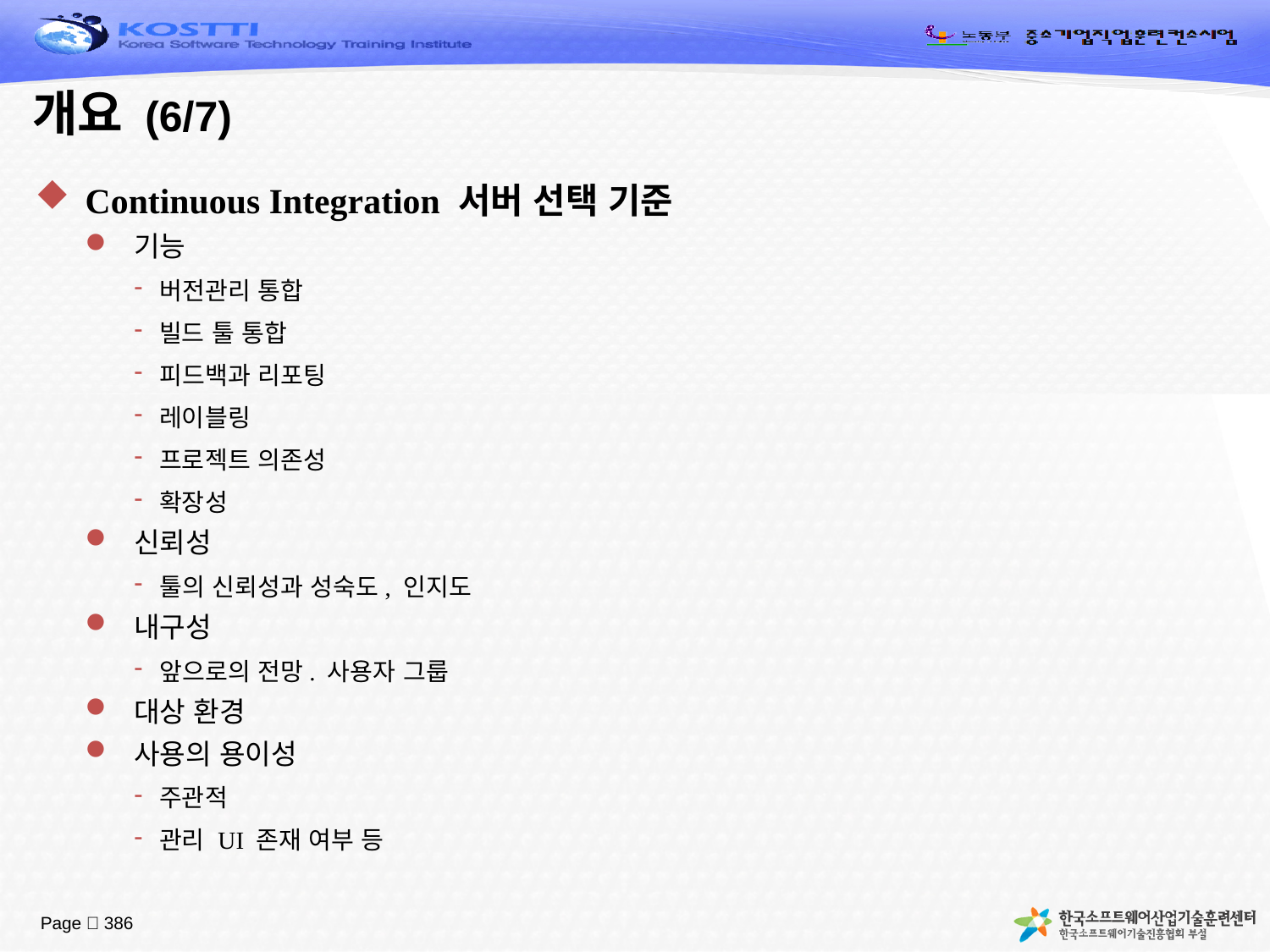

# 개요 (6/7)
Continuous Integration 서버 선택 기준
기능
버전관리 통합
빌드 툴 통합
피드백과 리포팅
레이블링
프로젝트 의존성
확장성
신뢰성
툴의 신뢰성과 성숙도, 인지도
내구성
앞으로의 전망. 사용자 그룹
대상 환경
사용의 용이성
주관적
관리 UI 존재 여부 등